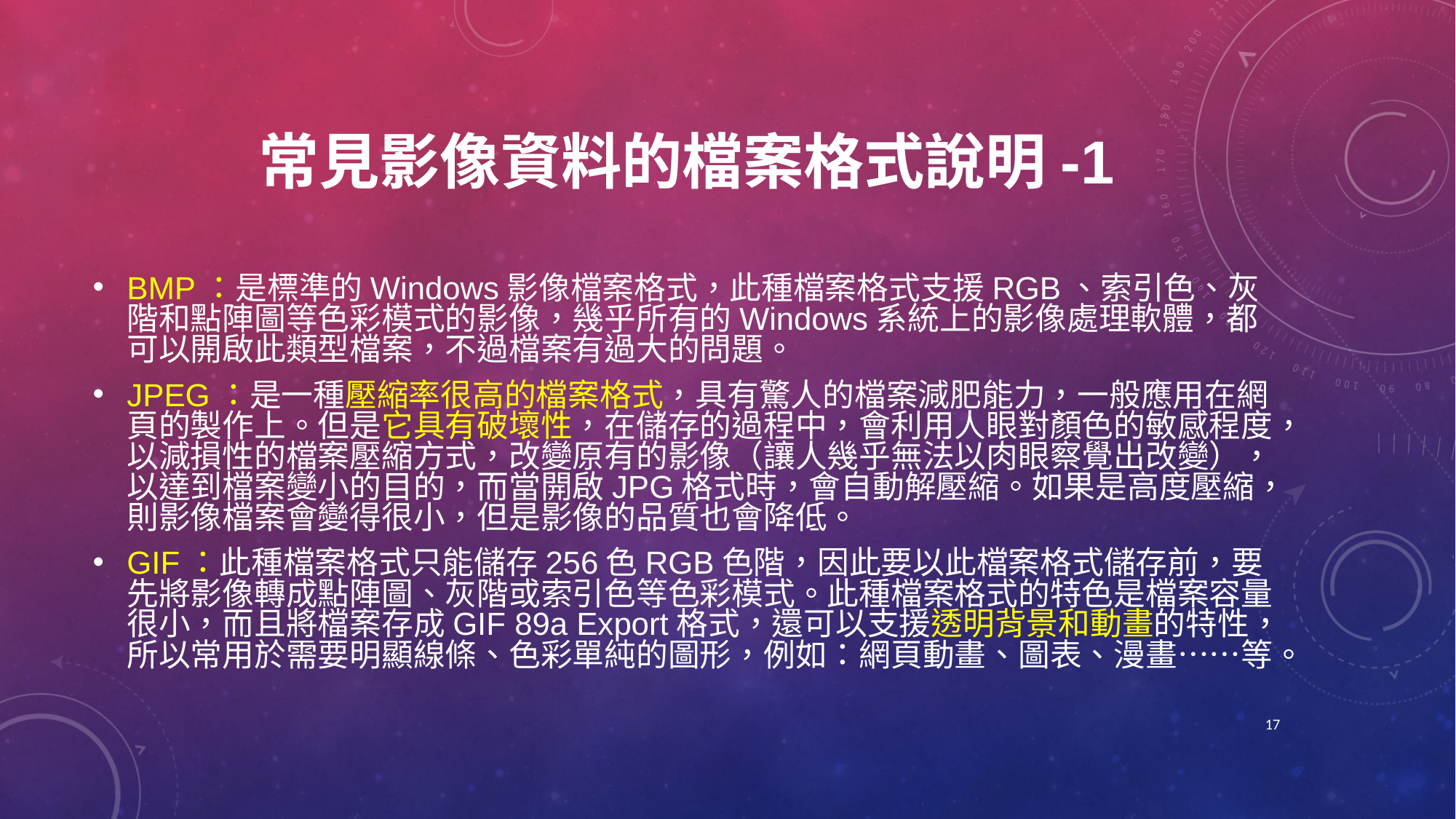

# 常見影像資料的檔案格式說明-1
BMP：是標準的Windows影像檔案格式，此種檔案格式支援RGB、索引色、灰階和點陣圖等色彩模式的影像，幾乎所有的Windows系統上的影像處理軟體，都可以開啟此類型檔案，不過檔案有過大的問題。
JPEG：是一種壓縮率很高的檔案格式，具有驚人的檔案減肥能力，一般應用在網頁的製作上。但是它具有破壞性，在儲存的過程中，會利用人眼對顏色的敏感程度，以減損性的檔案壓縮方式，改變原有的影像（讓人幾乎無法以肉眼察覺出改變），以達到檔案變小的目的，而當開啟JPG格式時，會自動解壓縮。如果是高度壓縮，則影像檔案會變得很小，但是影像的品質也會降低。
GIF：此種檔案格式只能儲存256色RGB色階，因此要以此檔案格式儲存前，要先將影像轉成點陣圖、灰階或索引色等色彩模式。此種檔案格式的特色是檔案容量很小，而且將檔案存成GIF 89a Export格式，還可以支援透明背景和動畫的特性，所以常用於需要明顯線條、色彩單純的圖形，例如：網頁動畫、圖表、漫畫……等。
17